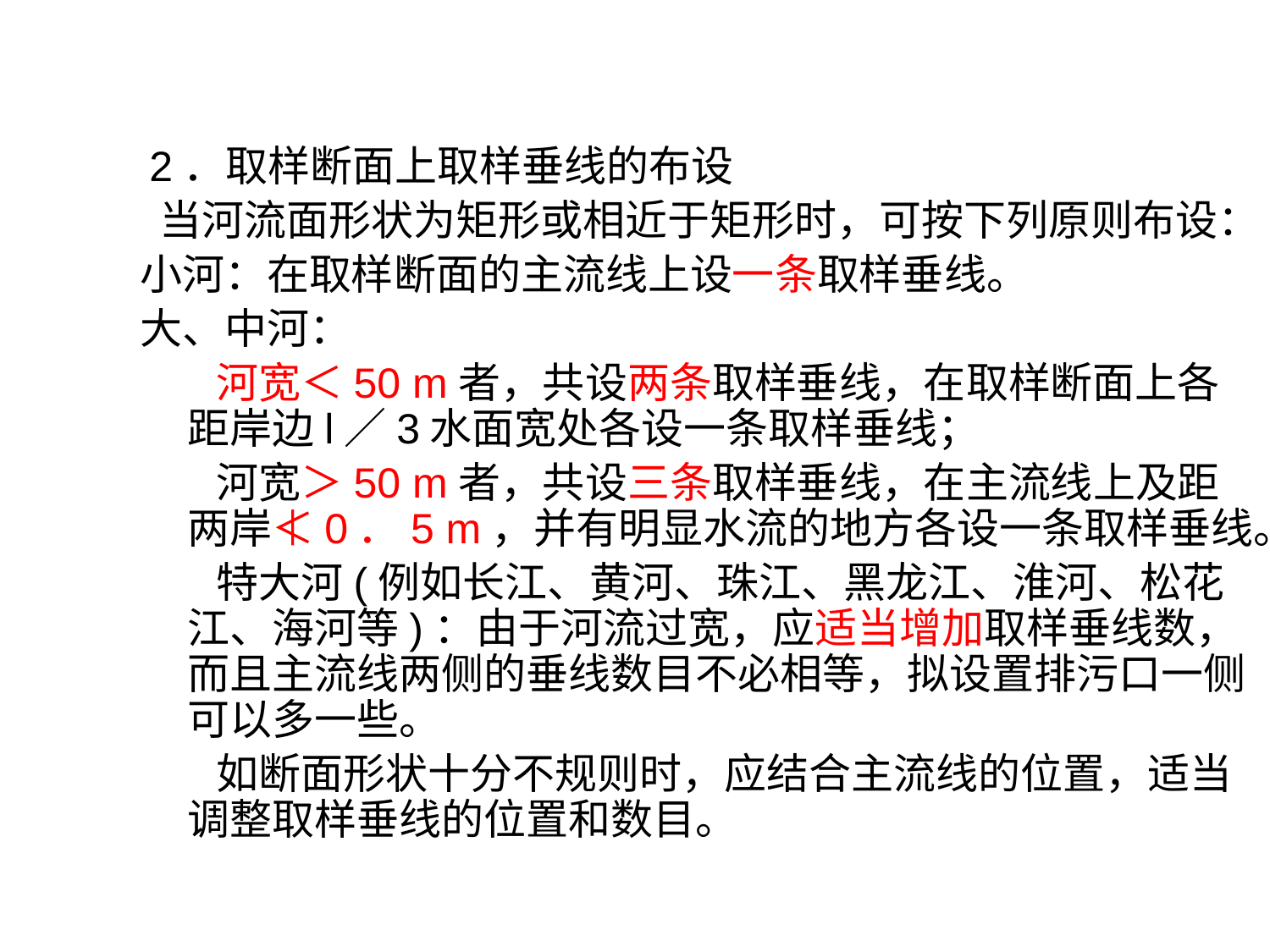

#
 2．取样断面上取样垂线的布设
 当河流面形状为矩形或相近于矩形时，可按下列原则布设：
小河：在取样断面的主流线上设一条取样垂线。
大、中河：
       河宽＜50 m者，共设两条取样垂线，在取样断面上各距岸边l／3水面宽处各设一条取样垂线；
       河宽＞50 m者，共设三条取样垂线，在主流线上及距两岸≮0．5 m，并有明显水流的地方各设一条取样垂线。
       特大河(例如长江、黄河、珠江、黑龙江、淮河、松花江、海河等)：由于河流过宽，应适当增加取样垂线数，而且主流线两侧的垂线数目不必相等，拟设置排污口一侧可以多一些。
       如断面形状十分不规则时，应结合主流线的位置，适当调整取样垂线的位置和数目。